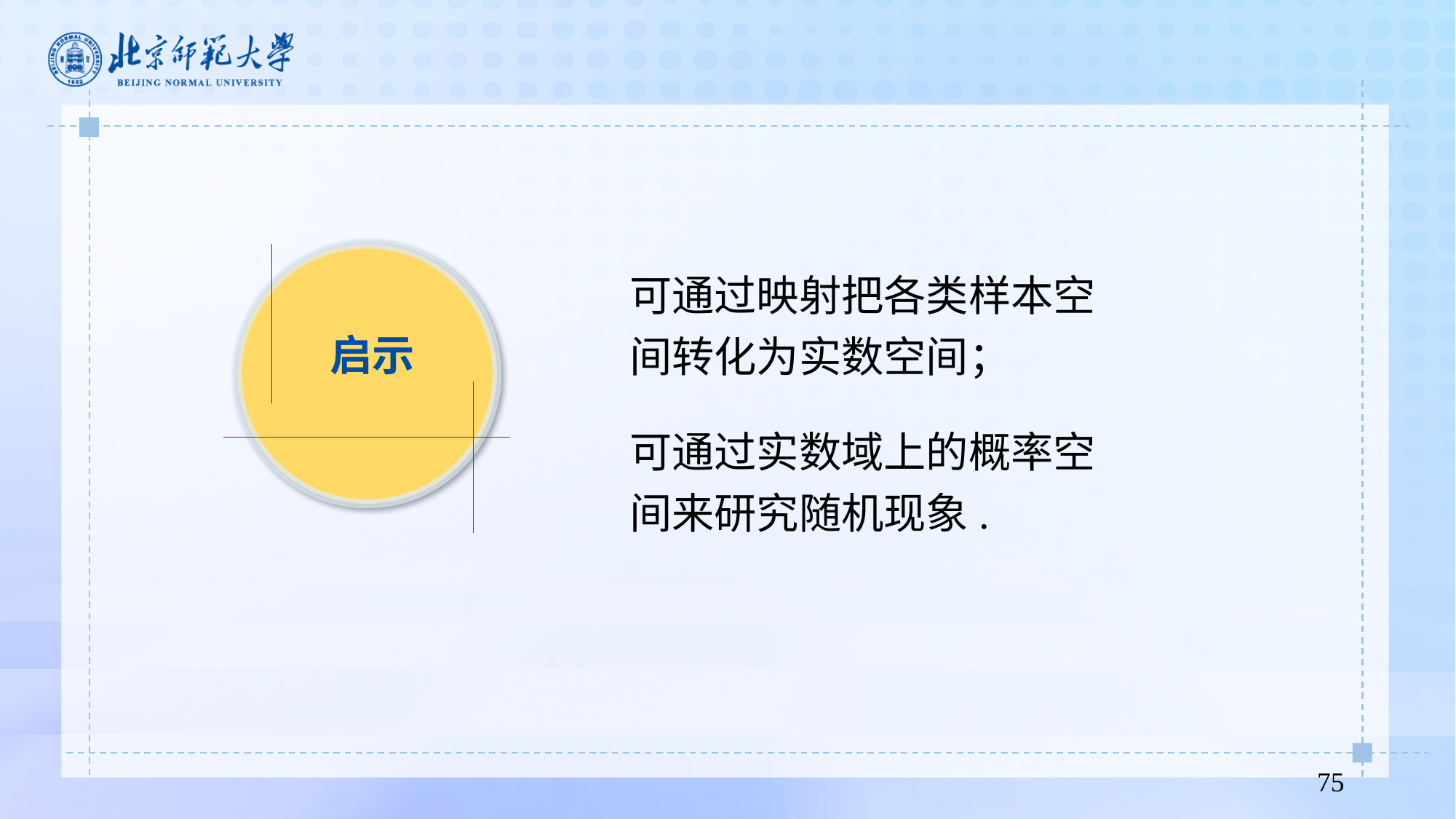

可通过映射把各类样本空间转化为实数空间；
启示
可通过实数域上的概率空间来研究随机现象.
75